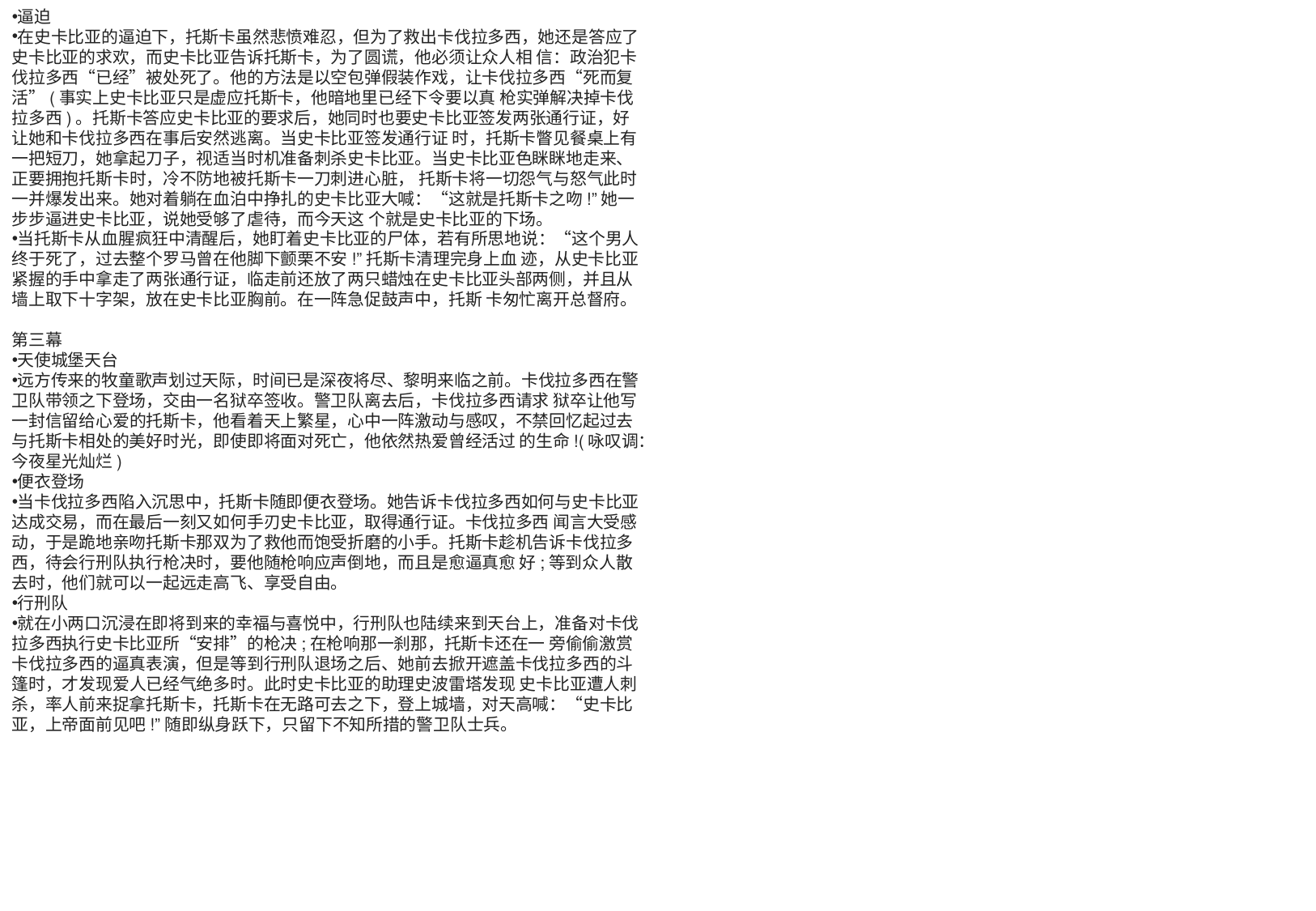

逼迫
在史卡比亚的逼迫下，托斯卡虽然悲愤难忍，但为了救出卡伐拉多西，她还是答应了史卡比亚的求欢，而史卡比亚告诉托斯卡，为了圆谎，他必须让众人相 信：政治犯卡伐拉多西“已经”被处死了。他的方法是以空包弹假装作戏，让卡伐拉多西“死而复活”(事实上史卡比亚只是虚应托斯卡，他暗地里已经下令要以真 枪实弹解决掉卡伐拉多西)。托斯卡答应史卡比亚的要求后，她同时也要史卡比亚签发两张通行证，好让她和卡伐拉多西在事后安然逃离。当史卡比亚签发通行证 时，托斯卡瞥见餐桌上有一把短刀，她拿起刀子，视适当时机准备刺杀史卡比亚。当史卡比亚色眯眯地走来、正要拥抱托斯卡时，冷不防地被托斯卡一刀刺进心脏， 托斯卡将一切怨气与怒气此时一并爆发出来。她对着躺在血泊中挣扎的史卡比亚大喊：“这就是托斯卡之吻!”她一步步逼进史卡比亚，说她受够了虐待，而今天这 个就是史卡比亚的下场。
当托斯卡从血腥疯狂中清醒后，她盯着史卡比亚的尸体，若有所思地说：“这个男人终于死了，过去整个罗马曾在他脚下颤栗不安!”托斯卡清理完身上血 迹，从史卡比亚紧握的手中拿走了两张通行证，临走前还放了两只蜡烛在史卡比亚头部两侧，并且从墙上取下十字架，放在史卡比亚胸前。在一阵急促鼓声中，托斯 卡匆忙离开总督府。

第三幕
天使城堡天台
远方传来的牧童歌声划过天际，时间已是深夜将尽、黎明来临之前。卡伐拉多西在警卫队带领之下登场，交由一名狱卒签收。警卫队离去后，卡伐拉多西请求 狱卒让他写一封信留给心爱的托斯卡，他看着天上繁星，心中一阵激动与感叹，不禁回忆起过去与托斯卡相处的美好时光，即使即将面对死亡，他依然热爱曾经活过 的生命!(咏叹调：今夜星光灿烂)
便衣登场
当卡伐拉多西陷入沉思中，托斯卡随即便衣登场。她告诉卡伐拉多西如何与史卡比亚达成交易，而在最后一刻又如何手刃史卡比亚，取得通行证。卡伐拉多西 闻言大受感动，于是跪地亲吻托斯卡那双为了救他而饱受折磨的小手。托斯卡趁机告诉卡伐拉多西，待会行刑队执行枪决时，要他随枪响应声倒地，而且是愈逼真愈 好;等到众人散去时，他们就可以一起远走高飞、享受自由。
行刑队
就在小两口沉浸在即将到来的幸福与喜悦中，行刑队也陆续来到天台上，准备对卡伐拉多西执行史卡比亚所“安排”的枪决;在枪响那一刹那，托斯卡还在一 旁偷偷激赏卡伐拉多西的逼真表演，但是等到行刑队退场之后、她前去掀开遮盖卡伐拉多西的斗篷时，才发现爱人已经气绝多时。此时史卡比亚的助理史波雷塔发现 史卡比亚遭人刺杀，率人前来捉拿托斯卡，托斯卡在无路可去之下，登上城墙，对天高喊：“史卡比亚，上帝面前见吧!”随即纵身跃下，只留下不知所措的警卫队士兵。